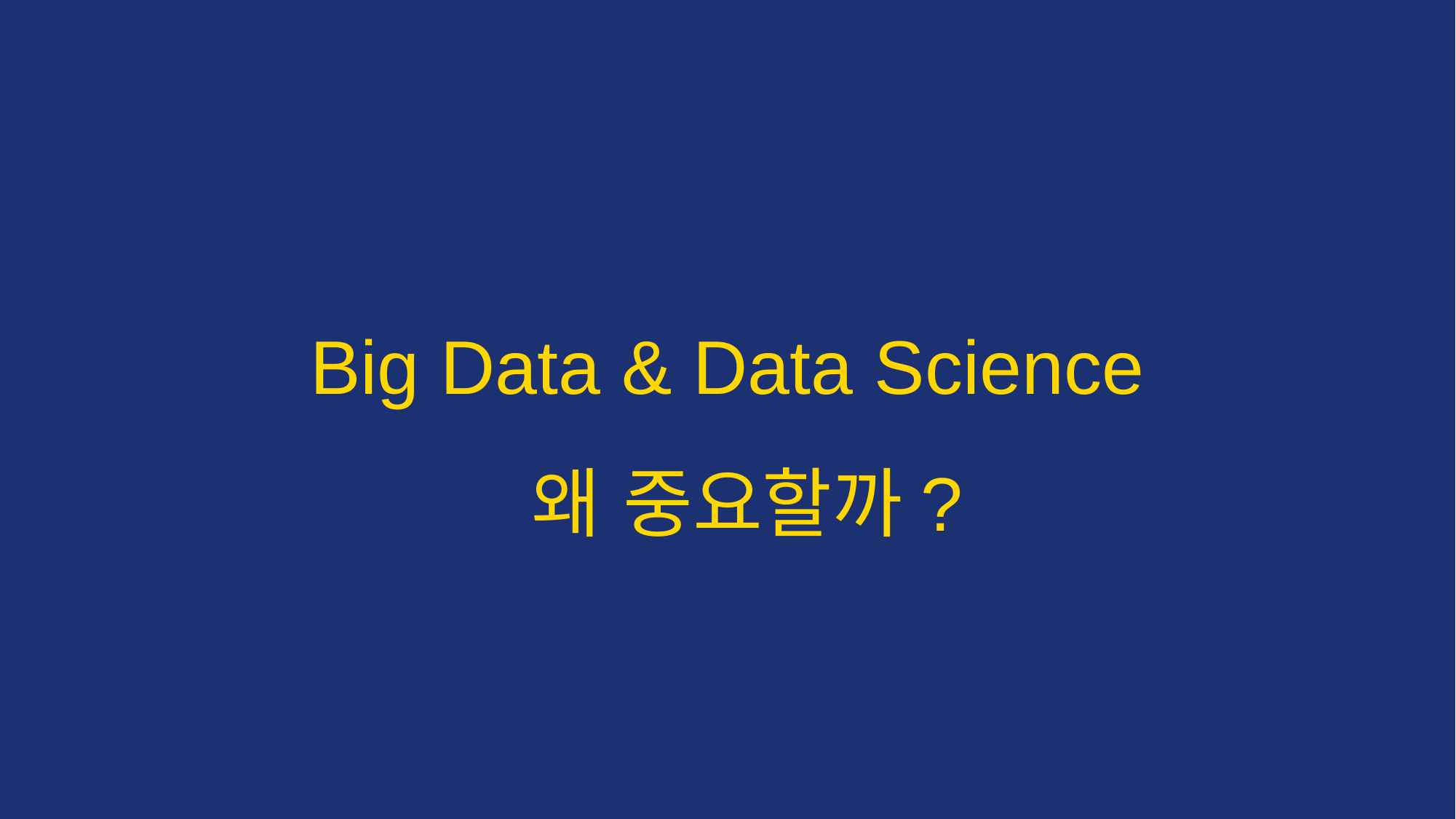

# Big Data & Data Science 왜 중요할까?